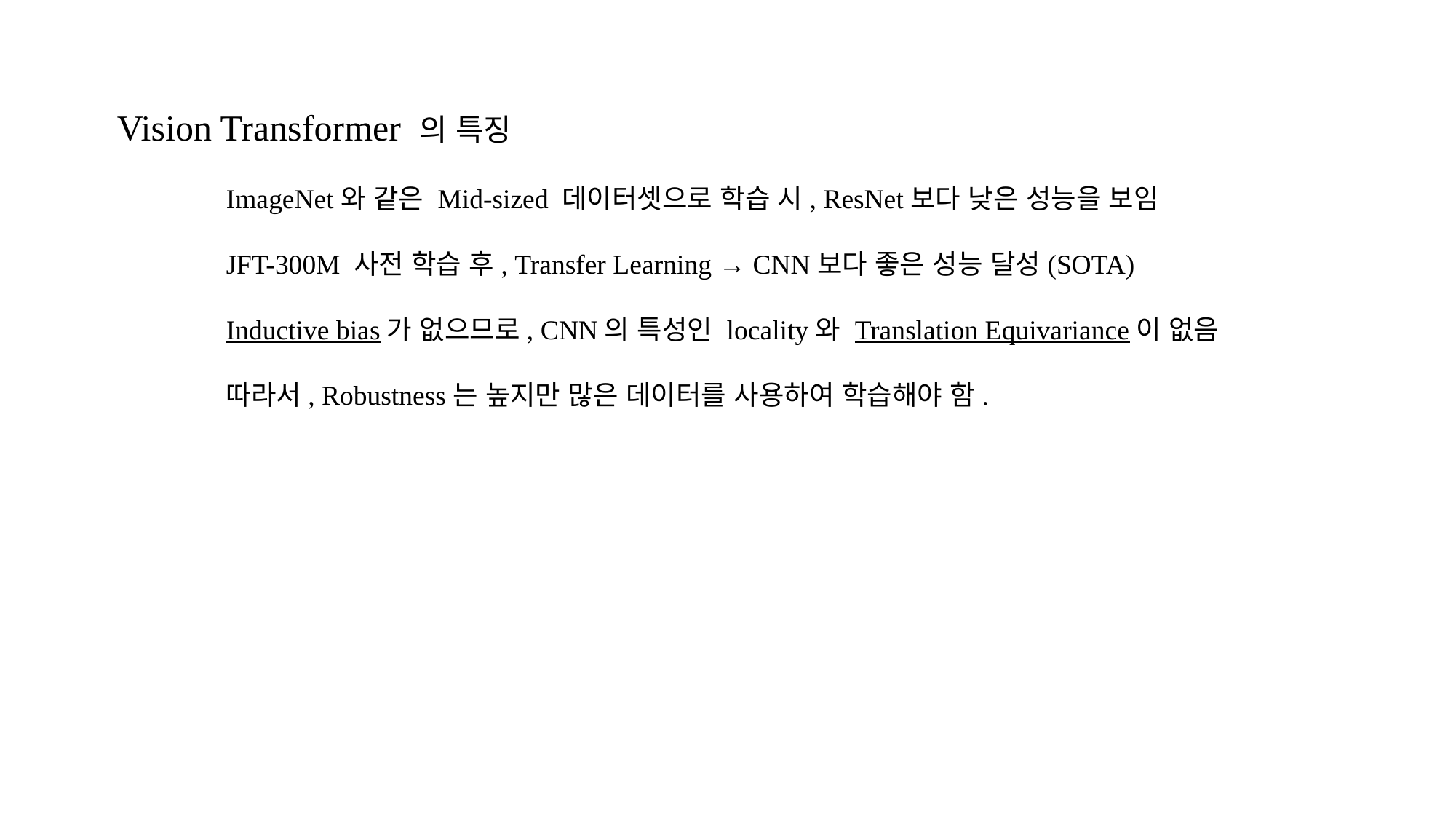

Vision Transformer 의 특징
	ImageNet와 같은 Mid-sized 데이터셋으로 학습 시, ResNet보다 낮은 성능을 보임
	JFT-300M 사전 학습 후, Transfer Learning → CNN보다 좋은 성능 달성(SOTA)
	Inductive bias가 없으므로, CNN의 특성인 locality와 Translation Equivariance이 없음
	따라서, Robustness는 높지만 많은 데이터를 사용하여 학습해야 함.